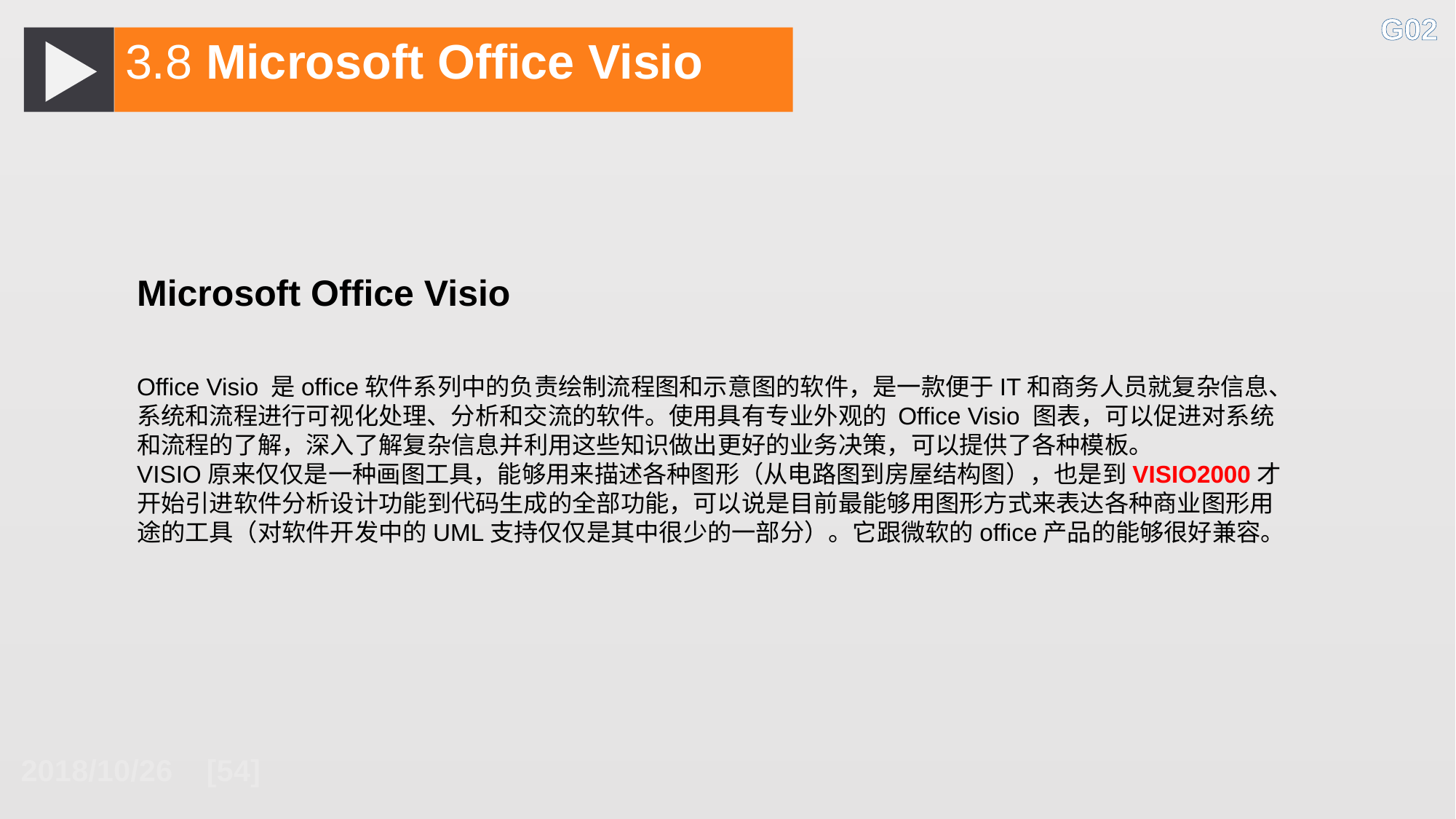

G02

3.8 Microsoft Office Visio

Microsoft Office Visio
Office Visio 是office软件系列中的负责绘制流程图和示意图的软件，是一款便于IT和商务人员就复杂信息、系统和流程进行可视化处理、分析和交流的软件。使用具有专业外观的 Office Visio 图表，可以促进对系统和流程的了解，深入了解复杂信息并利用这些知识做出更好的业务决策，可以提供了各种模板。
VISIO原来仅仅是一种画图工具，能够用来描述各种图形（从电路图到房屋结构图），也是到VISIO2000才开始引进软件分析设计功能到代码生成的全部功能，可以说是目前最能够用图形方式来表达各种商业图形用途的工具（对软件开发中的UML支持仅仅是其中很少的一部分）。它跟微软的office产品的能够很好兼容。
2018/10/26    [54]